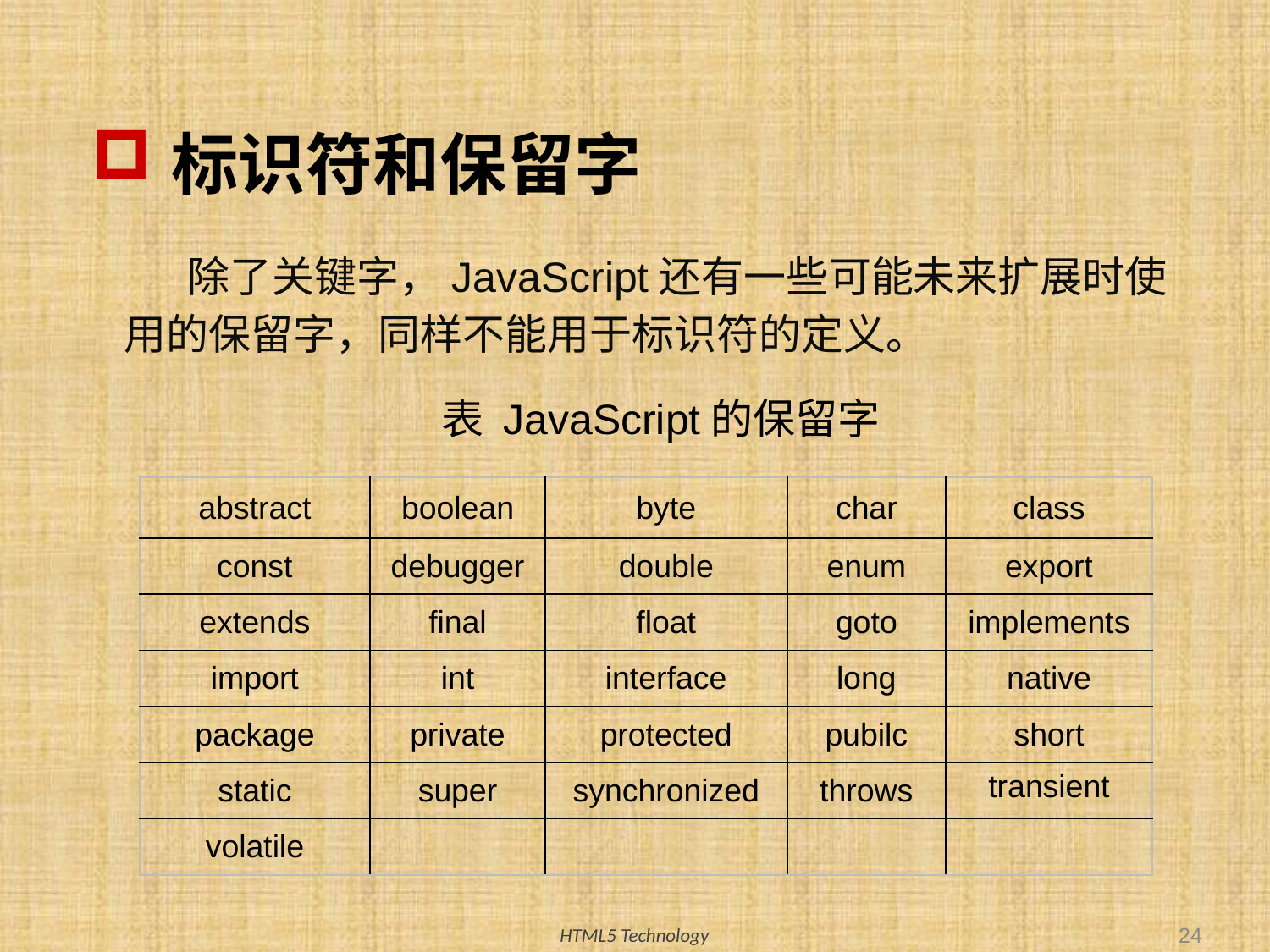

# 标识符和保留字
除了关键字，JavaScript还有一些可能未来扩展时使用的保留字，同样不能用于标识符的定义。
表 JavaScript的保留字
| abstract | boolean | byte | char | class |
| --- | --- | --- | --- | --- |
| const | debugger | double | enum | export |
| extends | final | float | goto | implements |
| import | int | interface | long | native |
| package | private | protected | pubilc | short |
| static | super | synchronized | throws | transient |
| volatile |  |  |  |  |
24
HTML5 Technology